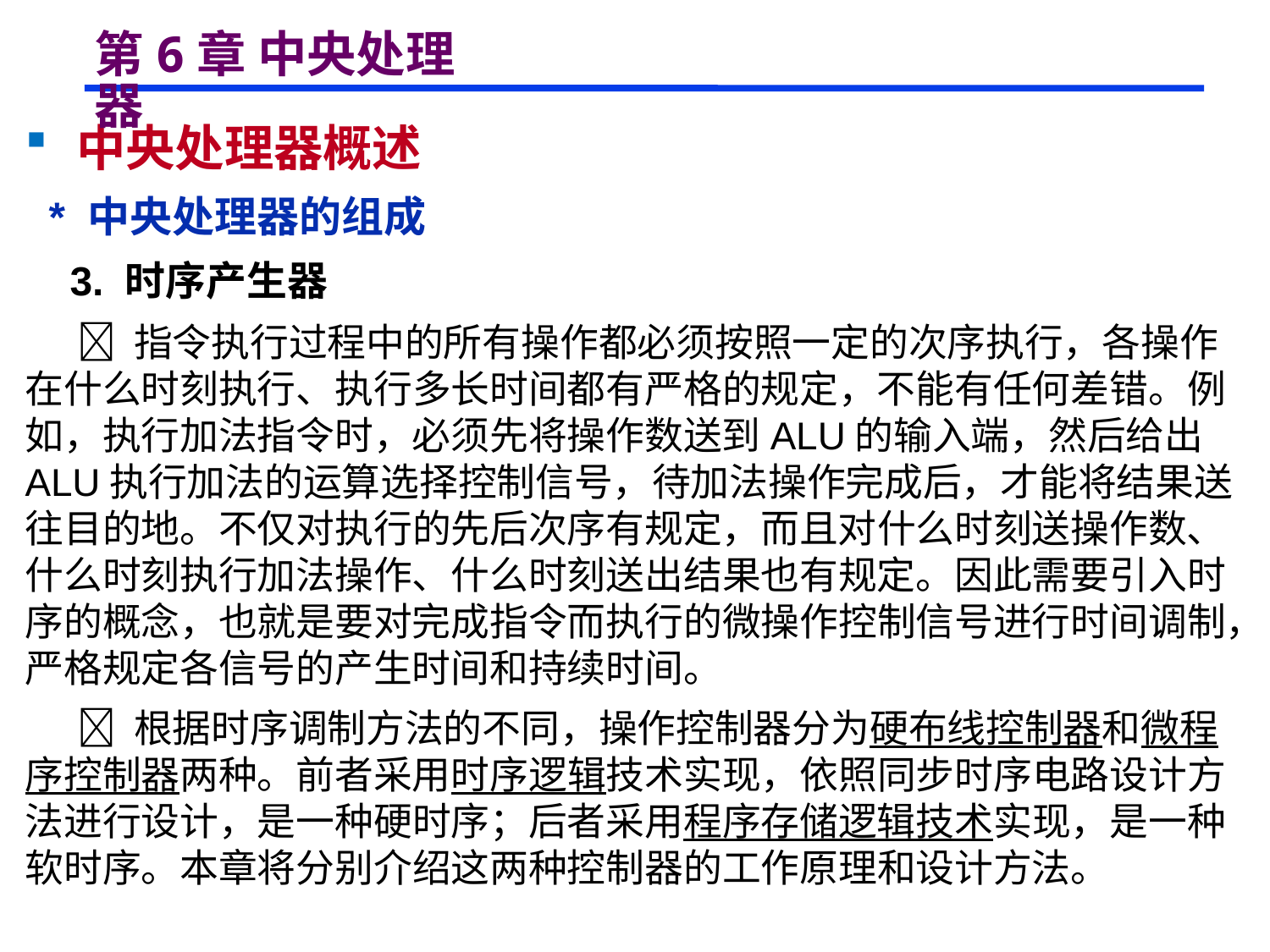

# 第6章 中央处理器
 中央处理器概述
  * 中央处理器的组成
    3. 时序产生器
      • 指令执行过程中的所有操作都必须按照一定的次序执行，各操作在什么时刻执行、执行多长时间都有严格的规定，不能有任何差错。例如，执行加法指令时，必须先将操作数送到ALU的输入端，然后给出ALU执行加法的运算选择控制信号，待加法操作完成后，才能将结果送往目的地。不仅对执行的先后次序有规定，而且对什么时刻送操作数、什么时刻执行加法操作、什么时刻送出结果也有规定。因此需要引入时序的概念，也就是要对完成指令而执行的微操作控制信号进行时间调制，严格规定各信号的产生时间和持续时间。
      • 根据时序调制方法的不同，操作控制器分为硬布线控制器和微程序控制器两种。前者采用时序逻辑技术实现，依照同步时序电路设计方法进行设计，是一种硬时序；后者采用程序存储逻辑技术实现，是一种软时序。本章将分别介绍这两种控制器的工作原理和设计方法。